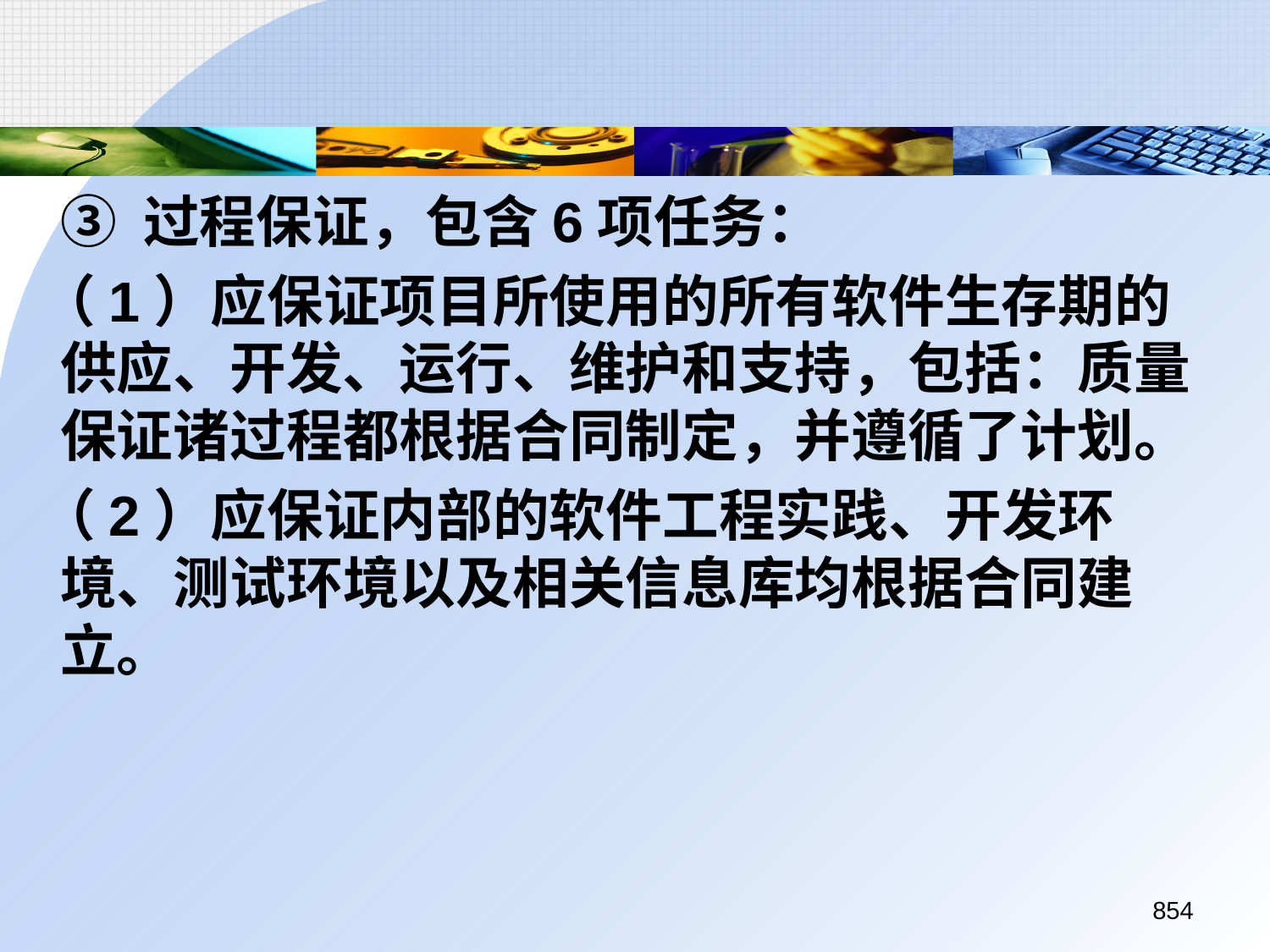

③ 过程保证，包含6项任务：
 （1）应保证项目所使用的所有软件生存期的供应、开发、运行、维护和支持，包括：质量保证诸过程都根据合同制定，并遵循了计划。
 （2）应保证内部的软件工程实践、开发环境、测试环境以及相关信息库均根据合同建立。
854